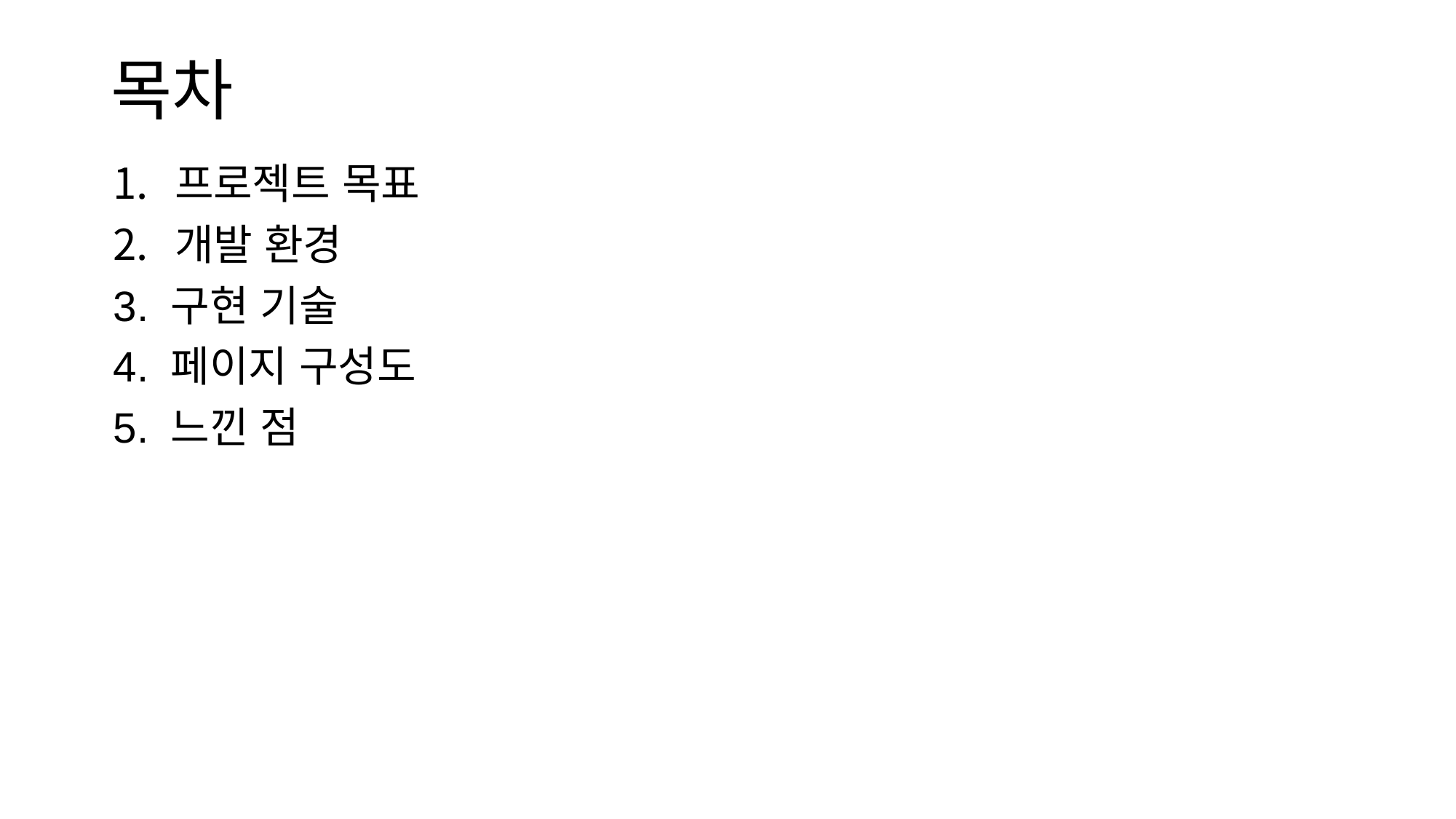

# 목차
프로젝트 목표
개발 환경
3. 구현 기술
4. 페이지 구성도
5. 느낀 점